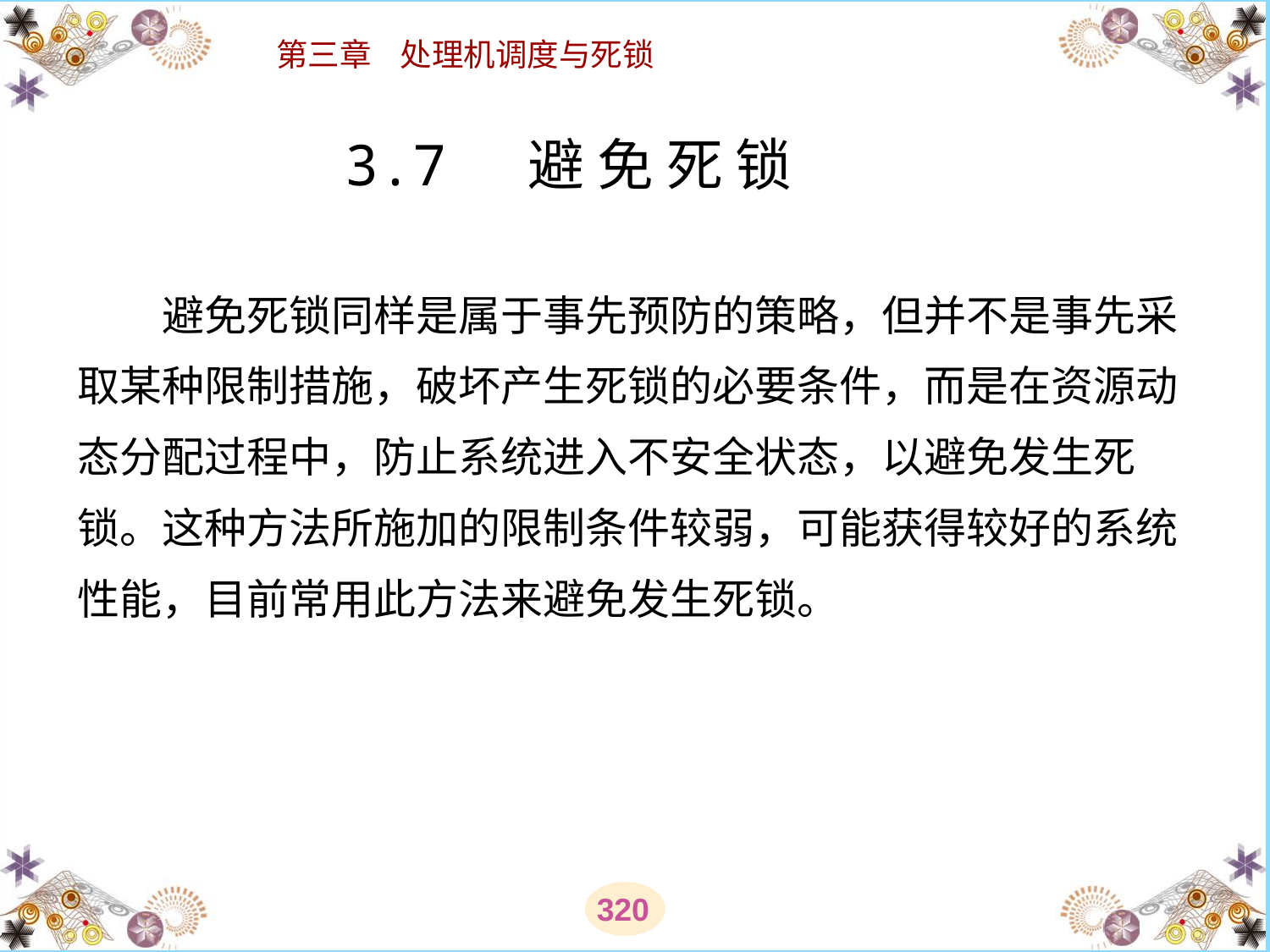

# 3.7  避 免 死 锁 　　避免死锁同样是属于事先预防的策略，但并不是事先采取某种限制措施，破坏产生死锁的必要条件，而是在资源动态分配过程中，防止系统进入不安全状态，以避免发生死锁。这种方法所施加的限制条件较弱，可能获得较好的系统性能，目前常用此方法来避免发生死锁。